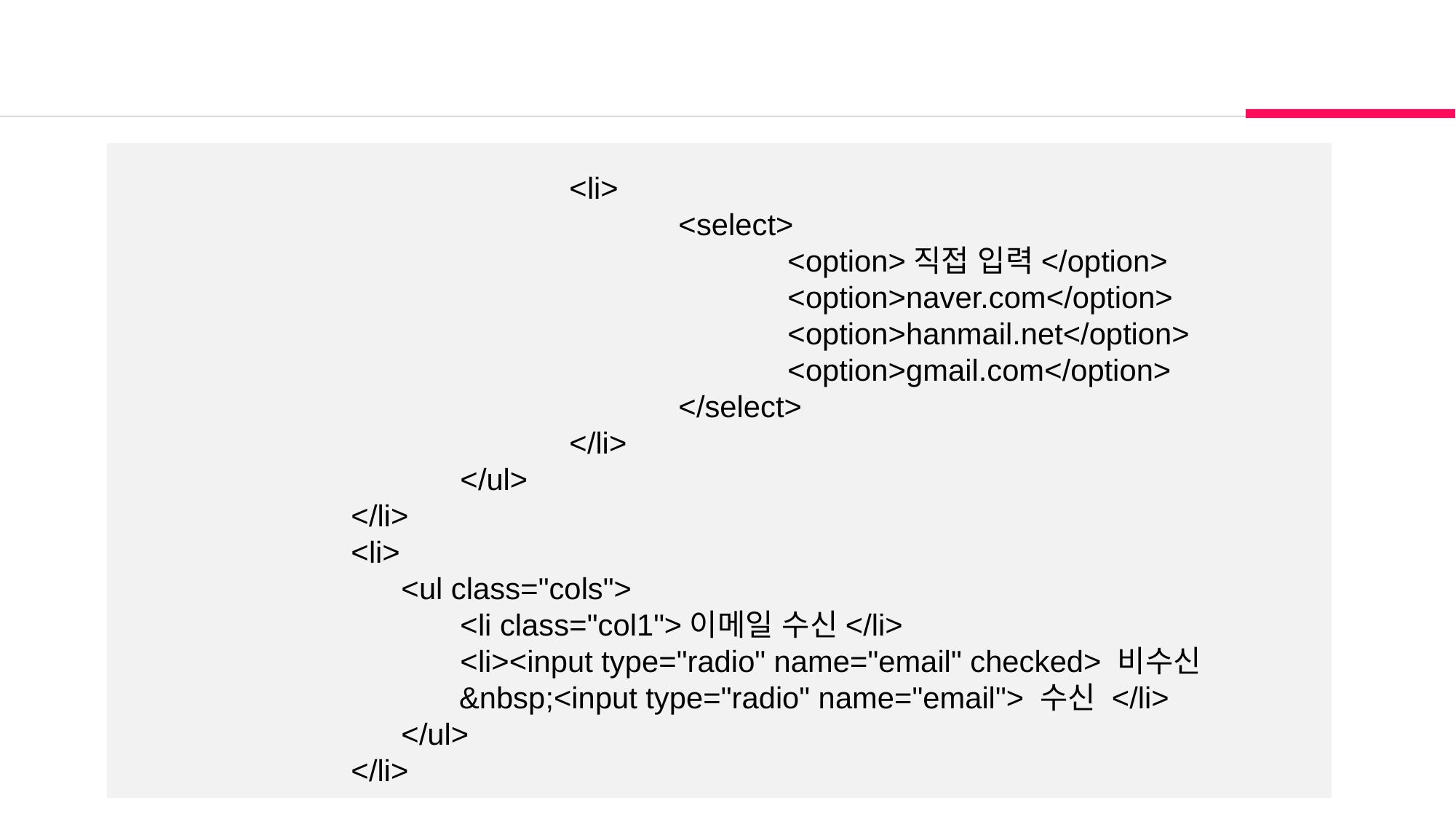

<li>
					<select>
						<option>직접 입력</option>
						<option>naver.com</option>
						<option>hanmail.net</option>
						<option>gmail.com</option>
					</select>
				</li>
			</ul>
		</li>
		<li>
		      <ul class="cols">
			<li class="col1">이메일 수신</li>
			<li><input type="radio" name="email" checked> 비수신
                                       &nbsp;<input type="radio" name="email"> 수신 </li>
		      </ul>
		</li>